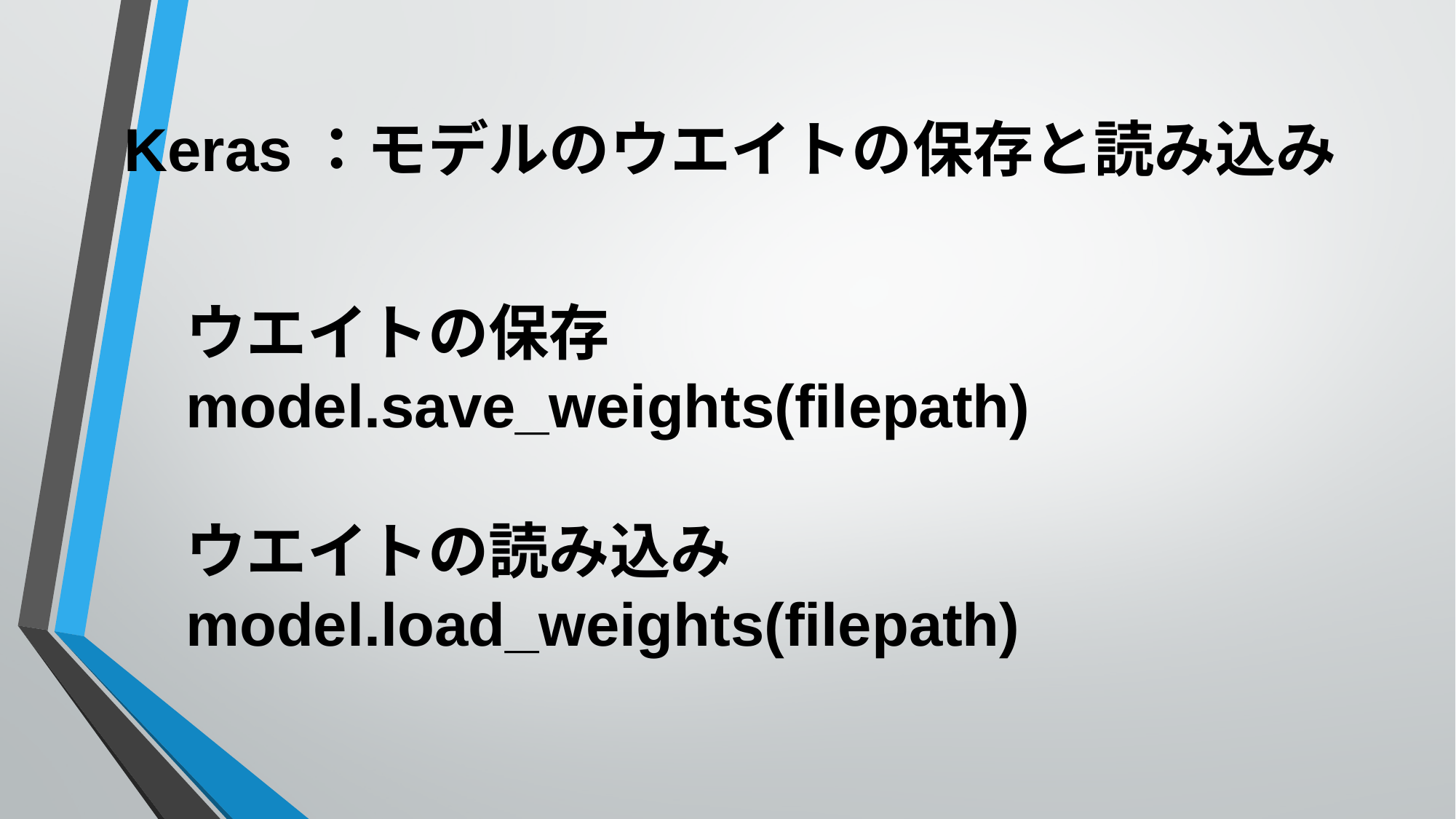

# Keras：モデルのウエイトの保存と読み込み
ウエイトの保存
model.save_weights(filepath)

ウエイトの読み込み
model.load_weights(filepath)